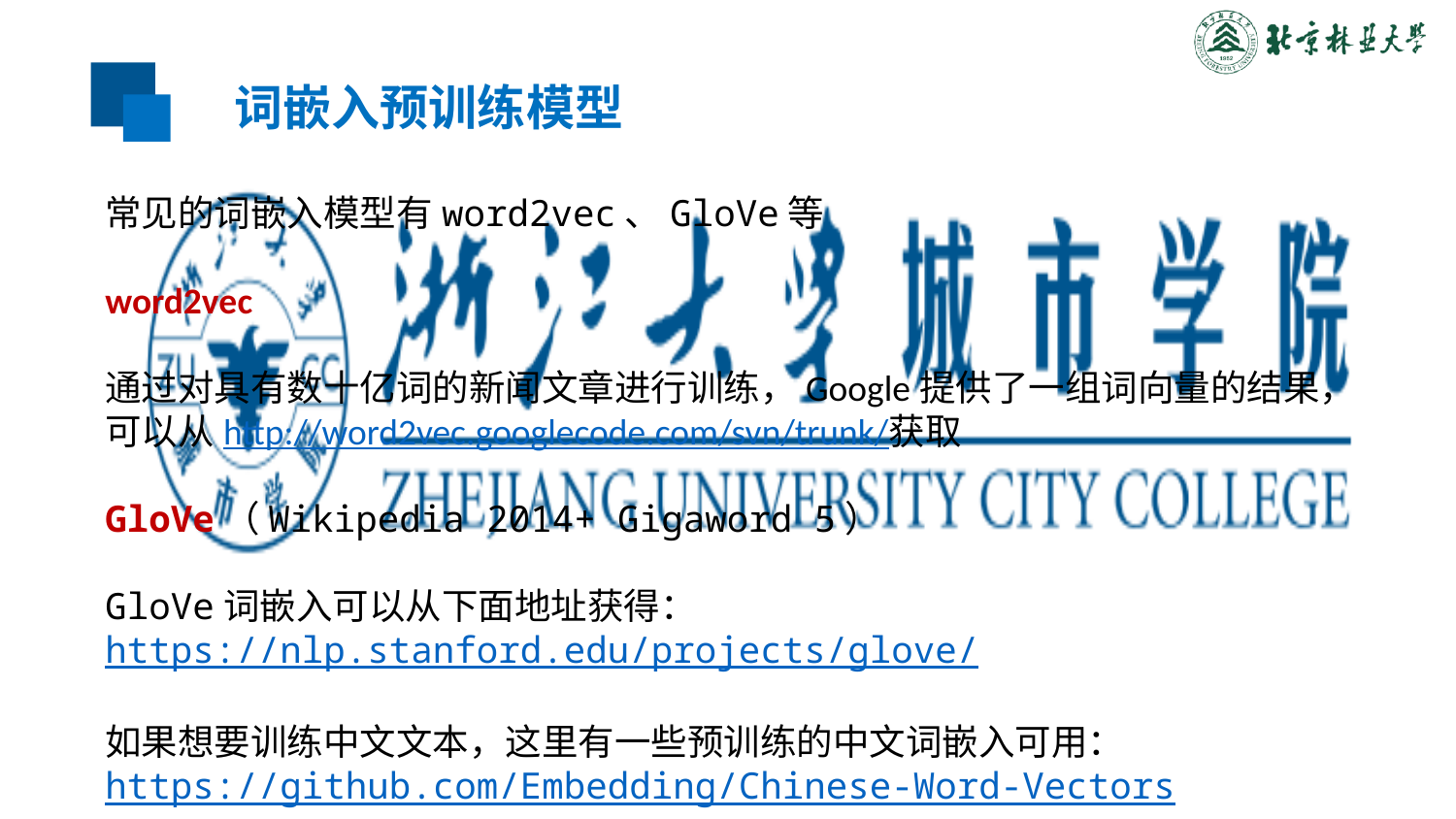

词嵌入预训练模型
常见的词嵌入模型有word2vec、GloVe等

word2vec

通过对具有数十亿词的新闻文章进行训练，Google提供了一组词向量的结果，可以从http://word2vec.googlecode.com/svn/trunk/获取

GloVe（Wikipedia 2014+ Gigaword 5）

GloVe词嵌入可以从下面地址获得：https://nlp.stanford.edu/projects/glove/

如果想要训练中文文本，这里有一些预训练的中文词嵌入可用：
https://github.com/Embedding/Chinese-Word-Vectors
71